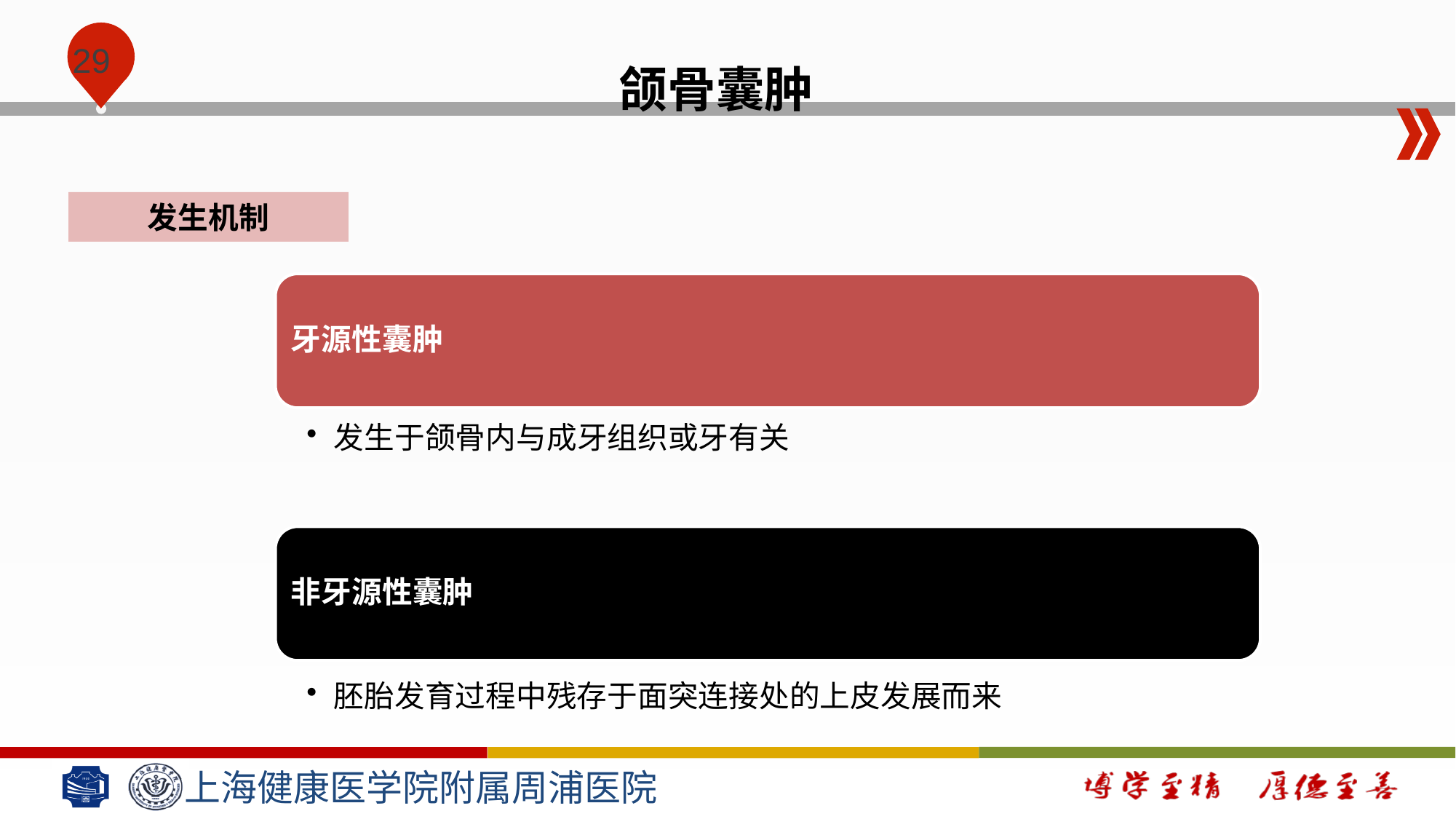

颌骨囊肿
发生机制
牙源性囊肿
发生于颌骨内与成牙组织或牙有关
非牙源性囊肿
胚胎发育过程中残存于面突连接处的上皮发展而来